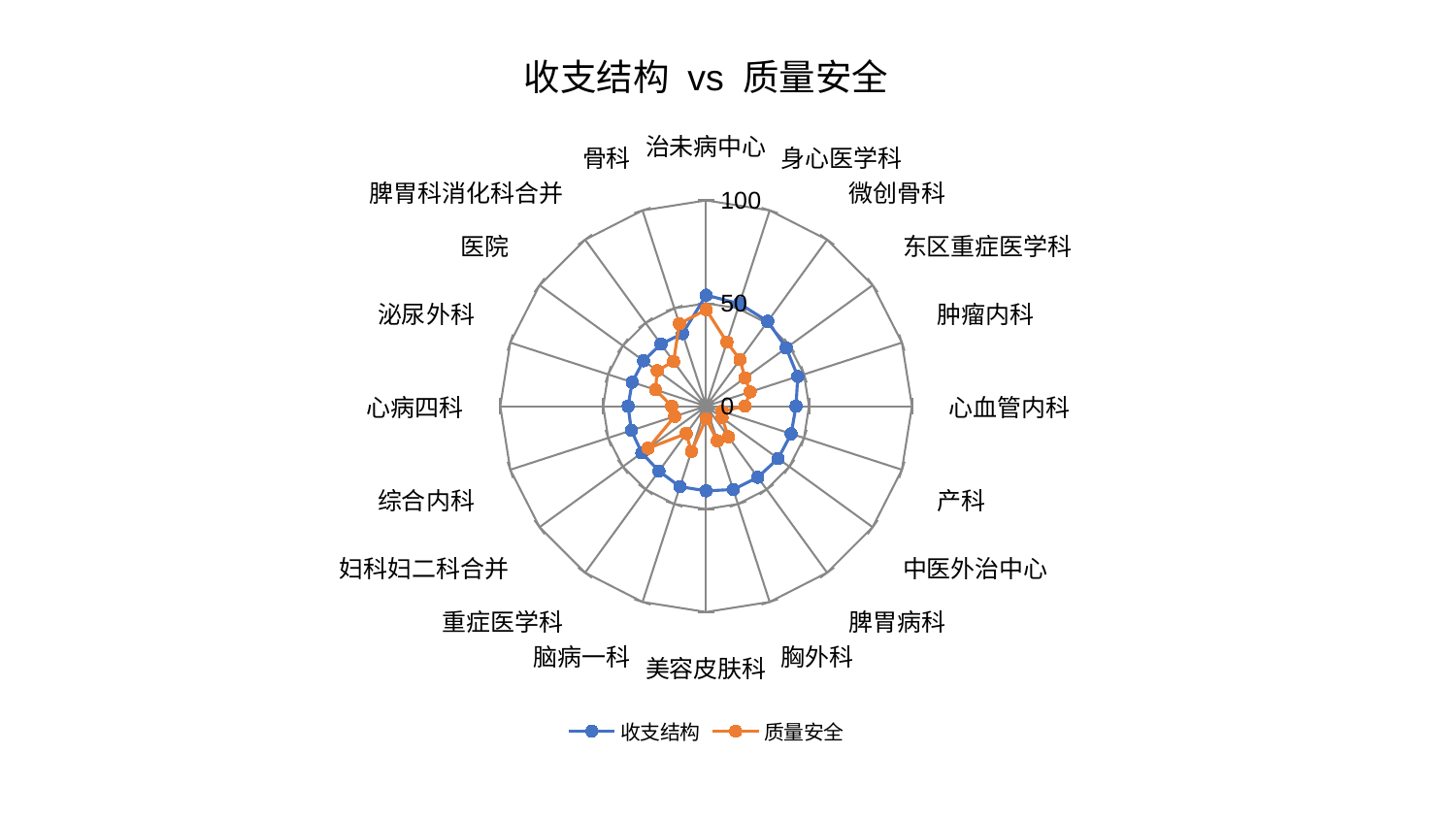

### Chart: 收支结构 vs 质量安全

| Category | 收支结构 | 质量安全 |
|---|---|---|
| 治未病中心 | 53.933752544510135 | 46.899537053593775 |
| 身心医学科 | 52.389106437261994 | 32.73598697858917 |
| 微创骨科 | 50.952901197684014 | 27.956826360570687 |
| 东区重症医学科 | 48.139985355635275 | 23.423916685237273 |
| 肿瘤内科 | 46.818367619664734 | 22.50086829052608 |
| 心血管内科 | 43.67929981937805 | 18.902629607891313 |
| 产科 | 43.46877026265259 | 8.046027163775765 |
| 中医外治中心 | 43.280467780313465 | 9.534350041738204 |
| 脾胃病科 | 42.715152610209856 | 18.443710396360512 |
| 胸外科 | 42.57729877292491 | 17.68841406826135 |
| 美容皮肤科 | 41.15643754033281 | 6.039471324047616 |
| 脑病一科 | 41.10394986208206 | 23.16160985817375 |
| 重症医学科 | 38.99522556949568 | 16.454228875493364 |
| 妇科妇二科合并 | 38.605070997298895 | 34.813688671598655 |
| 综合内科 | 38.18910032767207 | 16.033295760051292 |
| 心病四科 | 37.89501837422338 | 16.715623480000158 |
| 泌尿外科 | 37.76520274053656 | 25.8629891468417 |
| 医院 | 37.56196978082301 | 29.358792742282596 |
| 脾胃科消化科合并 | 37.31851988224649 | 26.882185115318304 |
| 骨科 | 37.095510373531994 | 42.10950984060317 |
67